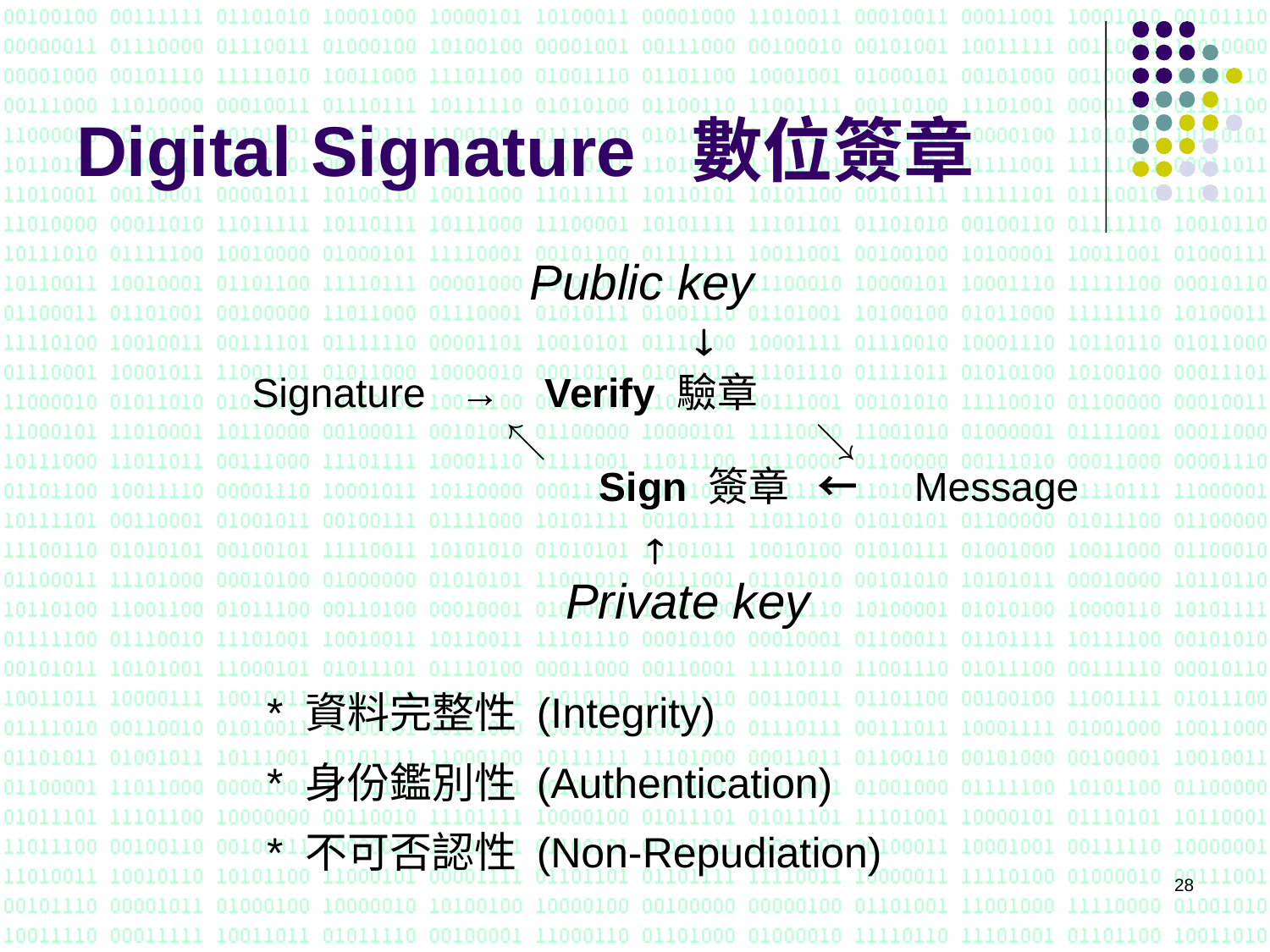

# Digital Signature  數位簽章
                                       Public key
					↓
	          Signature   →    Verify 驗章
			          ↖                        ↘
				       Sign 簽章   ←     Message
					↑
				    Private key

		* 資料完整性 (Integrity)
		* 身份鑑別性 (Authentication)
		* 不可否認性 (Non-Repudiation)
28